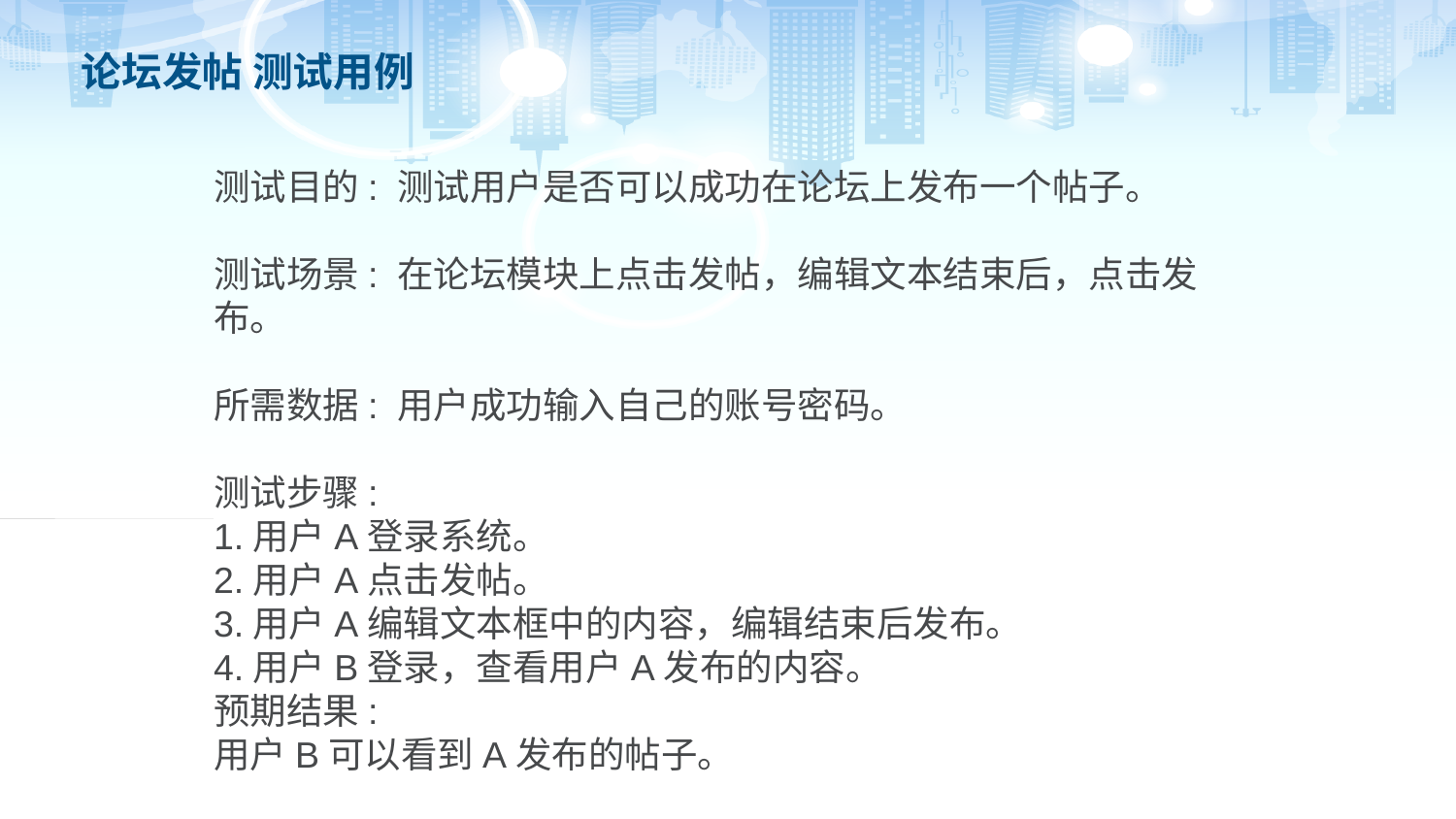

# 论坛发帖 测试用例
测试目的: 测试用户是否可以成功在论坛上发布一个帖子。

测试场景: 在论坛模块上点击发帖，编辑文本结束后，点击发布。

所需数据: 用户成功输入自己的账号密码。

测试步骤:
1.用户A登录系统。
2.用户A点击发帖。
3.用户A编辑文本框中的内容，编辑结束后发布。
4.用户B登录，查看用户A发布的内容。
预期结果:
用户B可以看到A发布的帖子。